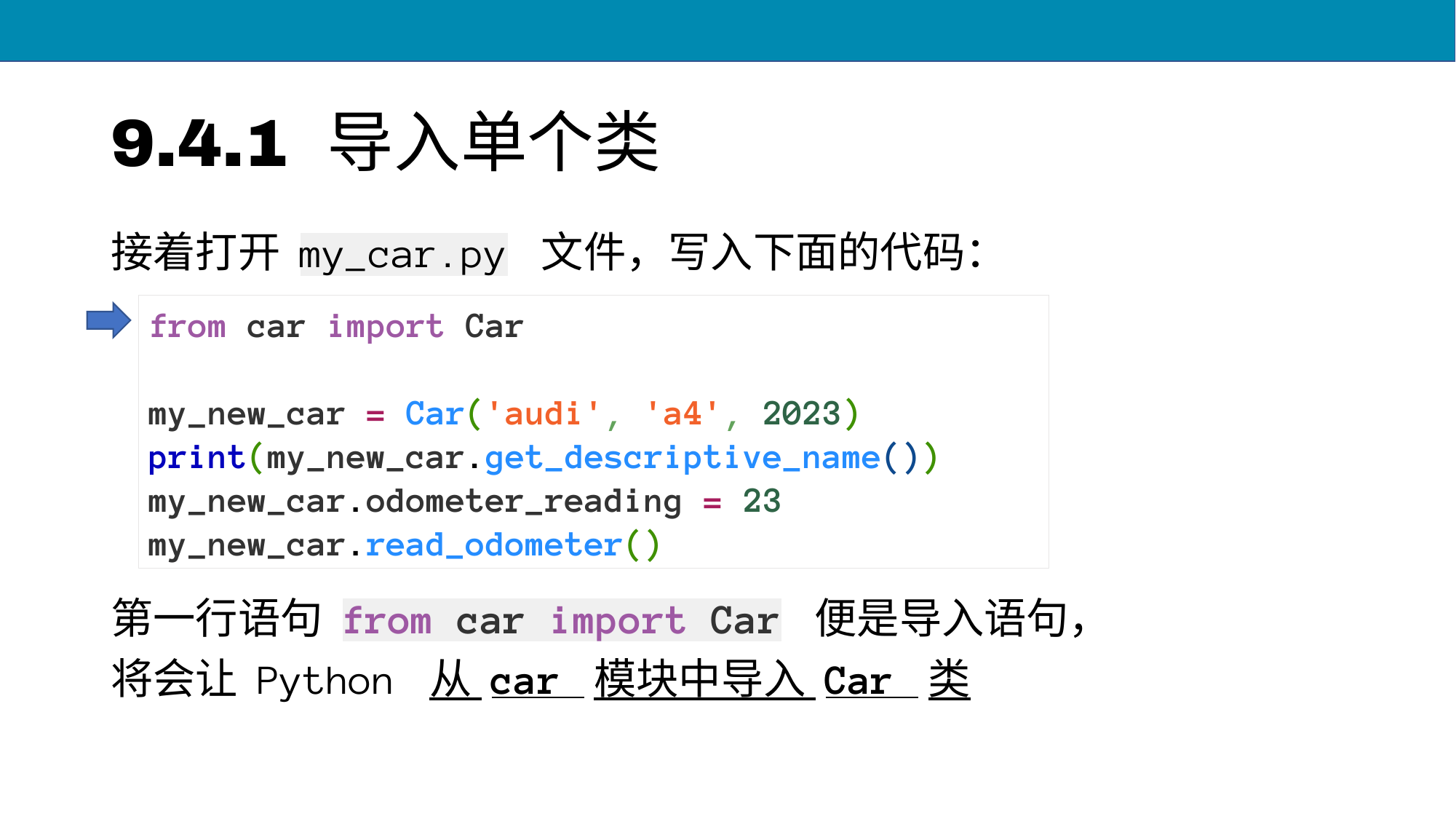

# 9.4.1 导入单个类
接着打开 my_car.py 文件，写入下面的代码：

第一行语句 from car import Car 便是导入语句，
将会让 Python 从 car 模块中导入 Car 类
from car import Car
my_new_car = Car('audi', 'a4', 2023)
print(my_new_car.get_descriptive_name())
my_new_car.odometer_reading = 23
my_new_car.read_odometer()